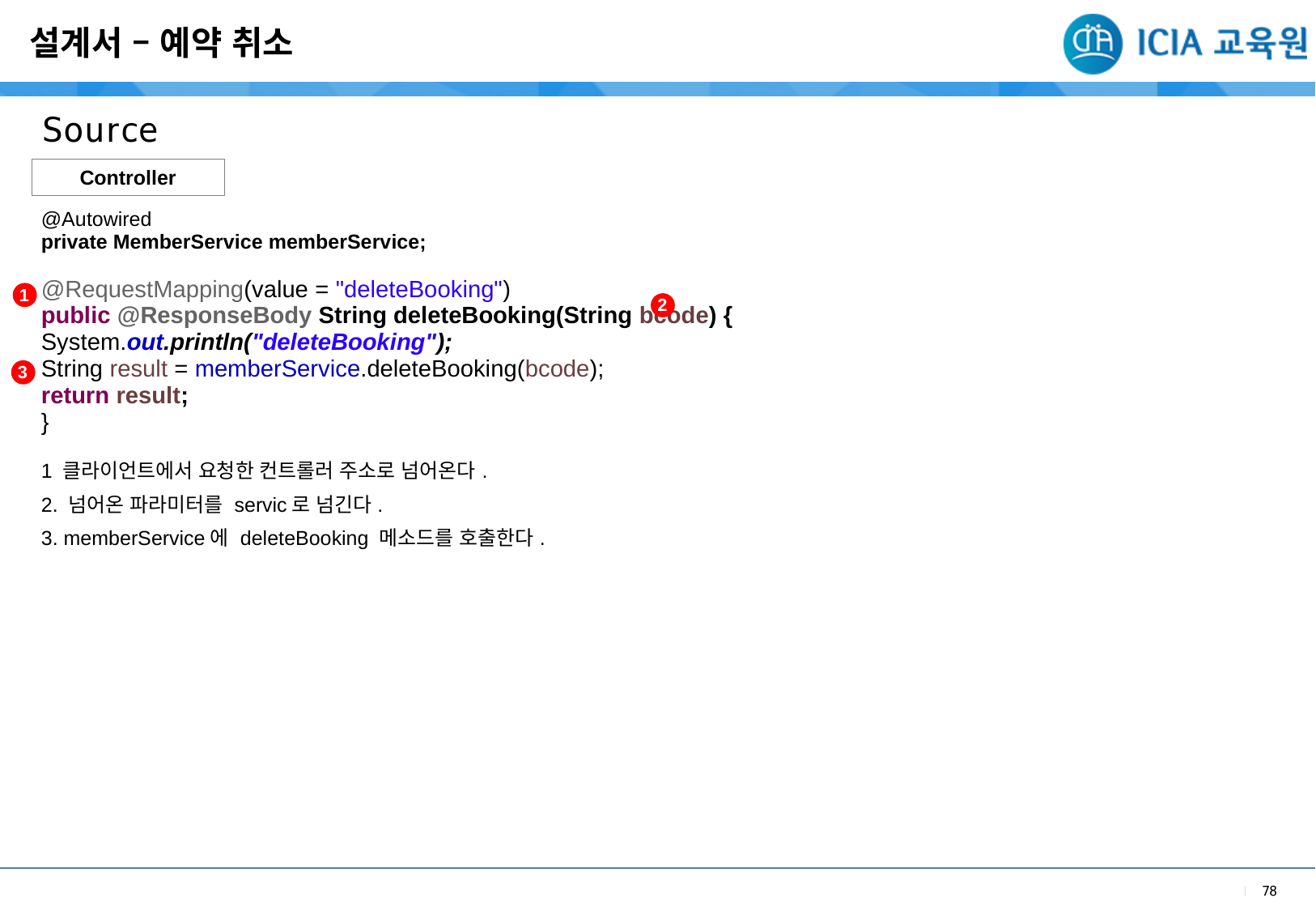

설계서 – 예약 취소
Source
Controller
| @Autowired private MemberService memberService; @RequestMapping(value = "deleteBooking") public @ResponseBody String deleteBooking(String bcode) { System.out.println("deleteBooking"); String result = memberService.deleteBooking(bcode); return result; } |
| --- |
| 1 클라이언트에서 요청한 컨트롤러 주소로 넘어온다. 2. 넘어온 파라미터를 servic로 넘긴다. 3. memberService에 deleteBooking 메소드를 호출한다. |
1

2

3